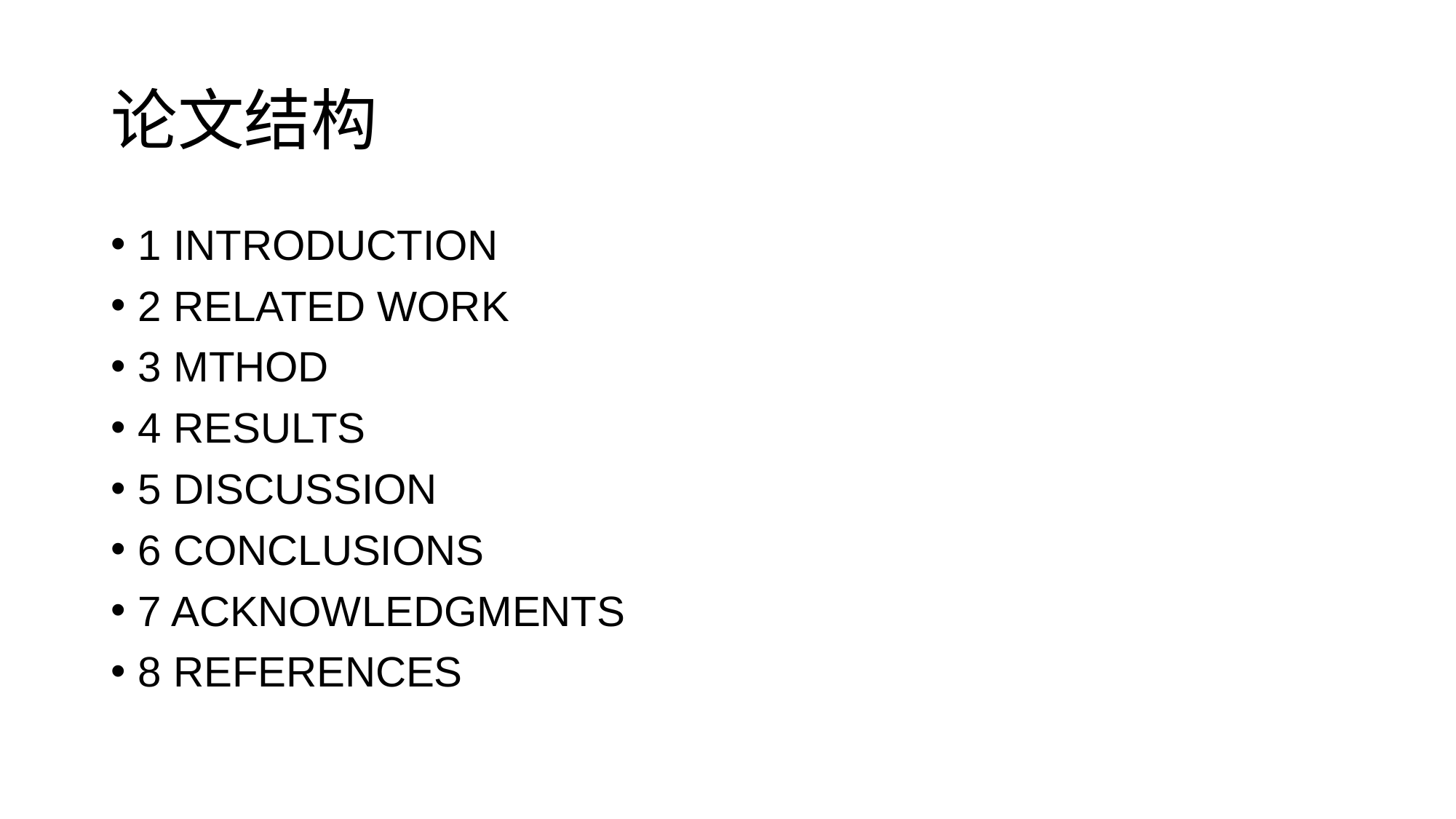

# 论文结构
1 INTRODUCTION
2 RELATED WORK
3 MTHOD
4 RESULTS
5 DISCUSSION
6 CONCLUSIONS
7 ACKNOWLEDGMENTS
8 REFERENCES